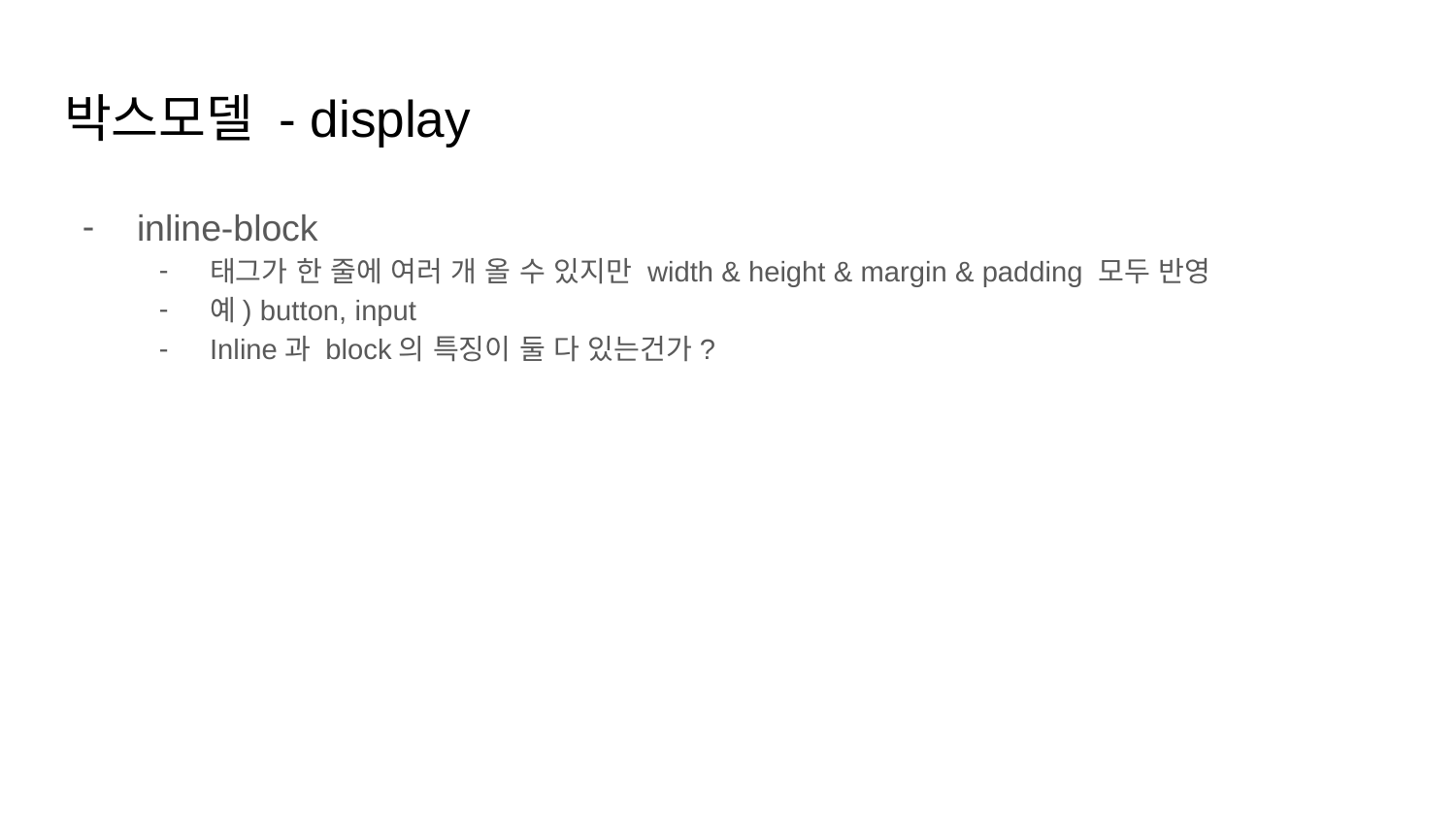

# 박스모델 - display
inline-block
태그가 한 줄에 여러 개 올 수 있지만 width & height & margin & padding 모두 반영
예) button, input
Inline과 block의 특징이 둘 다 있는건가?